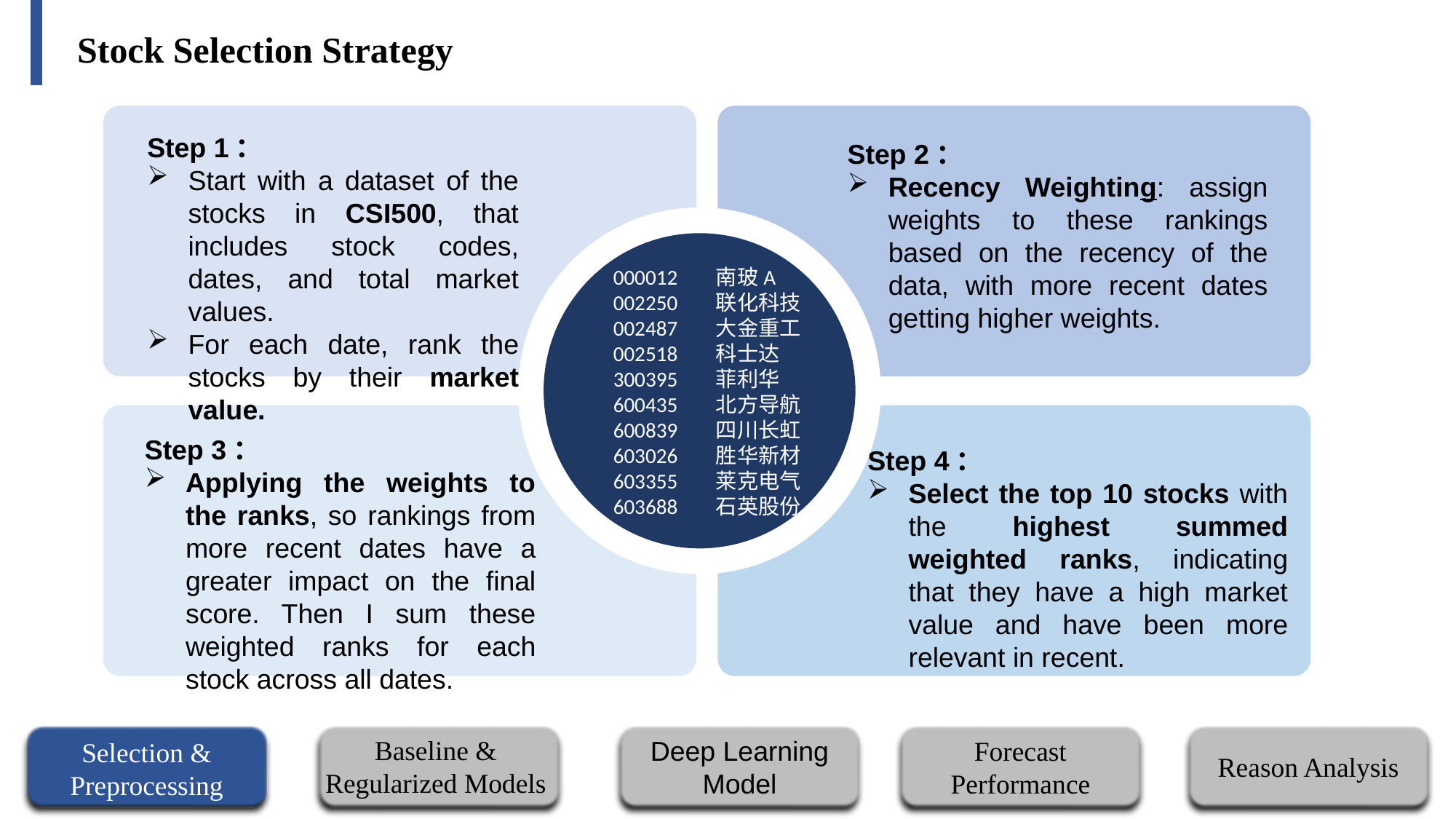

Stock Selection Strategy
Step 1：
Start with a dataset of the stocks in CSI500, that includes stock codes, dates, and total market values.
For each date, rank the stocks by their market value.
Step 2：
Recency Weighting: assign weights to these rankings based on the recency of the data, with more recent dates getting higher weights.

000012       南玻A
002250       联化科技
002487       大金重工
002518       科士达
300395       菲利华
600435       北方导航
600839       四川长虹
603026       胜华新材
603355       莱克电气
603688       石英股份

Step 3：
Applying the weights to the ranks, so rankings from more recent dates have a greater impact on the final score. Then I sum these weighted ranks for each stock across all dates.

Step 4：
Select the top 10 stocks with the highest summed weighted ranks, indicating that they have a high market value and have been more relevant in recent.
Forecast Performance
Reason Analysis

Deep Learning Model
Baseline & Regularized Models
Selection &
Preprocessing